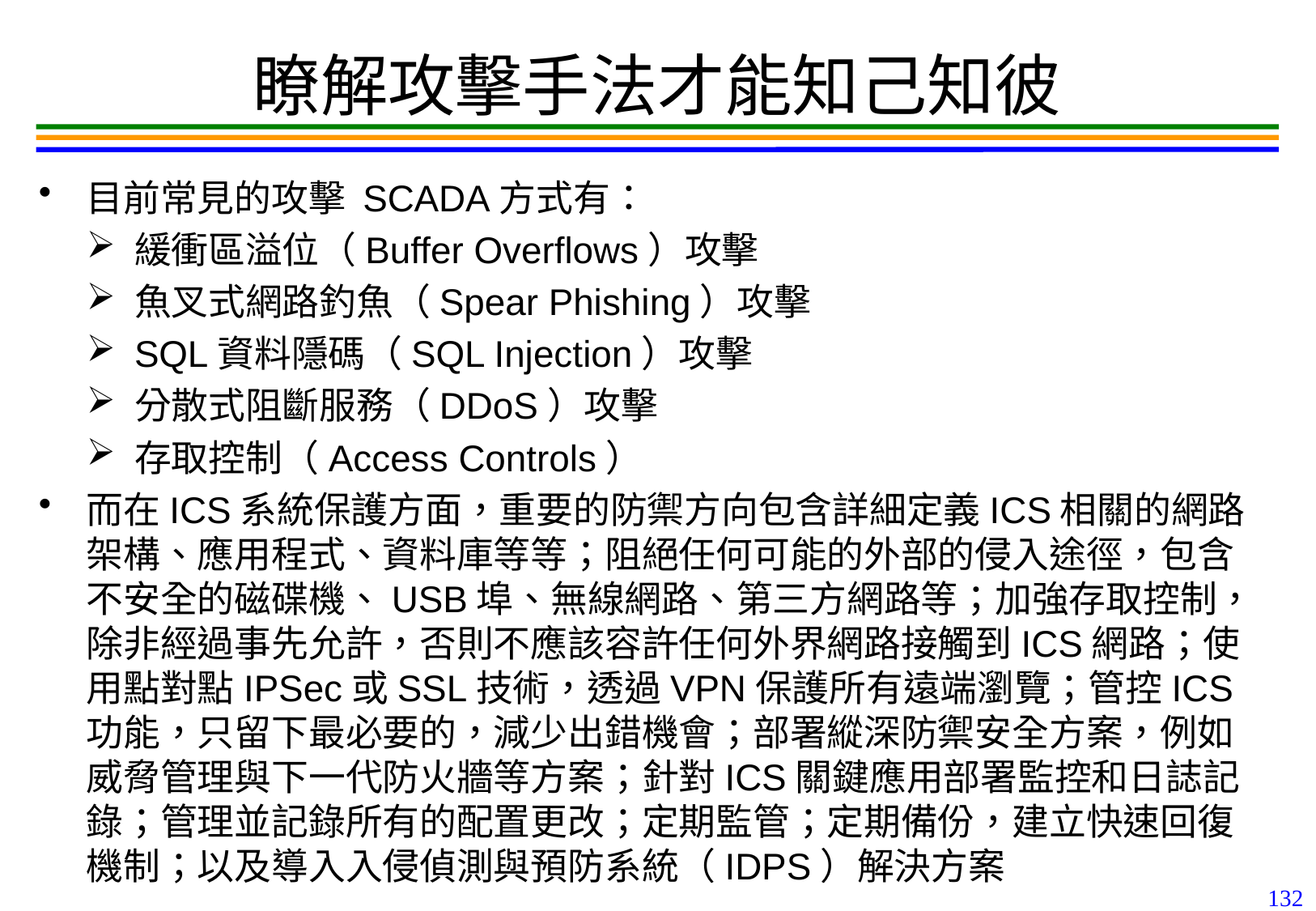

132
# 瞭解攻擊手法才能知己知彼
目前常見的攻擊 SCADA方式有：
緩衝區溢位（Buffer Overflows）攻擊
魚叉式網路釣魚（Spear Phishing）攻擊
SQL資料隱碼（SQL Injection）攻擊
分散式阻斷服務（DDoS）攻擊
存取控制（Access Controls）
而在ICS系統保護方面，重要的防禦方向包含詳細定義ICS相關的網路架構、應用程式、資料庫等等；阻絕任何可能的外部的侵入途徑，包含不安全的磁碟機、USB埠、無線網路、第三方網路等；加強存取控制，除非經過事先允許，否則不應該容許任何外界網路接觸到ICS網路；使用點對點IPSec或SSL技術，透過VPN保護所有遠端瀏覽；管控ICS功能，只留下最必要的，減少出錯機會；部署縱深防禦安全方案，例如威脅管理與下一代防火牆等方案；針對ICS關鍵應用部署監控和日誌記錄；管理並記錄所有的配置更改；定期監管；定期備份，建立快速回復機制；以及導入入侵偵測與預防系統（IDPS）解決方案